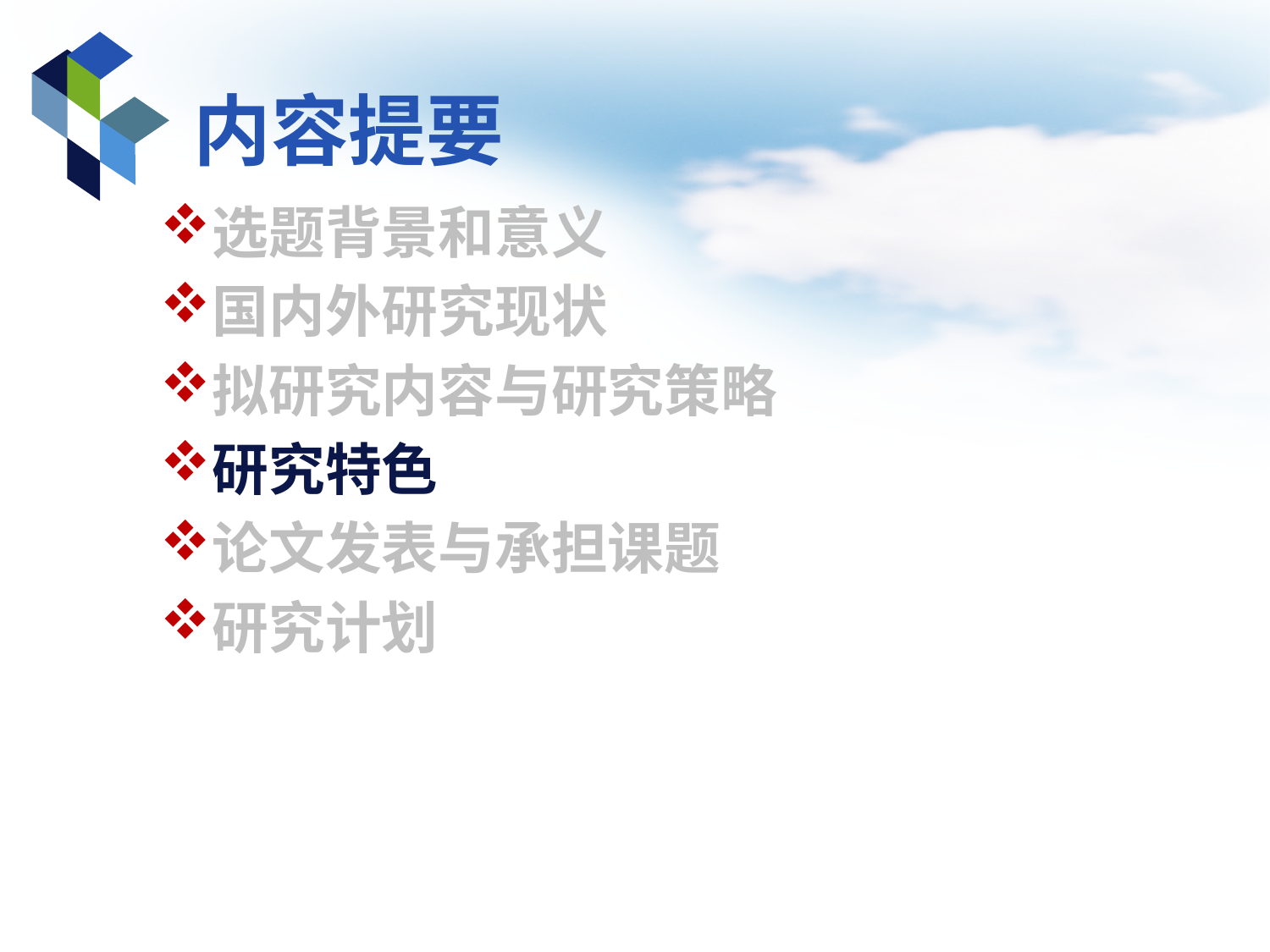

# 内容提要
选题背景和意义
国内外研究现状
拟研究内容与研究策略
研究特色
论文发表与承担课题
研究计划